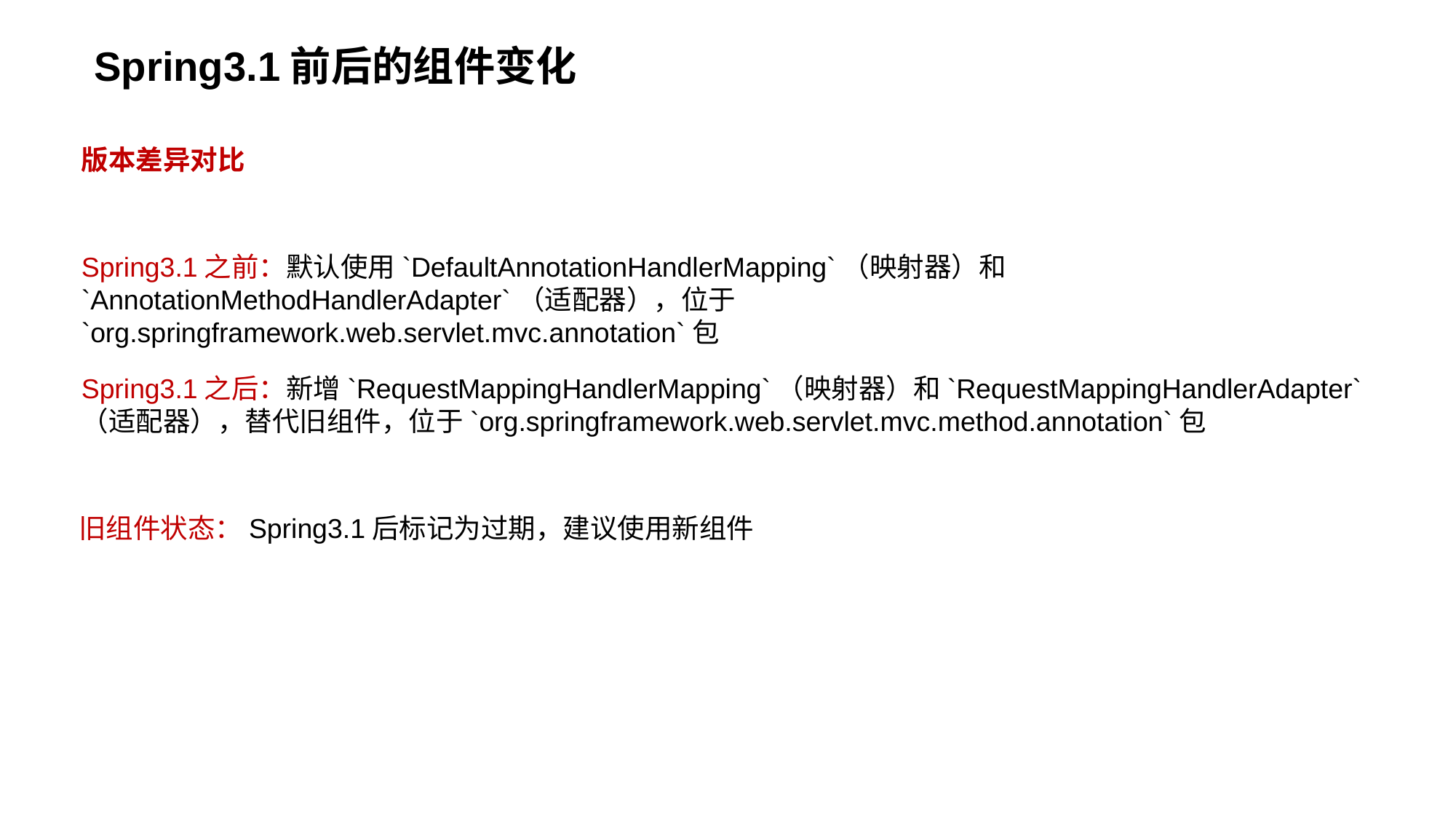

Spring3.1前后的组件变化
版本差异对比
Spring3.1之前：默认使用`DefaultAnnotationHandlerMapping`（映射器）和`AnnotationMethodHandlerAdapter`（适配器），位于`org.springframework.web.servlet.mvc.annotation`包

Spring3.1之后：新增`RequestMappingHandlerMapping`（映射器）和`RequestMappingHandlerAdapter`（适配器），替代旧组件，位于`org.springframework.web.servlet.mvc.method.annotation`包

旧组件状态：Spring3.1后标记为过期，建议使用新组件